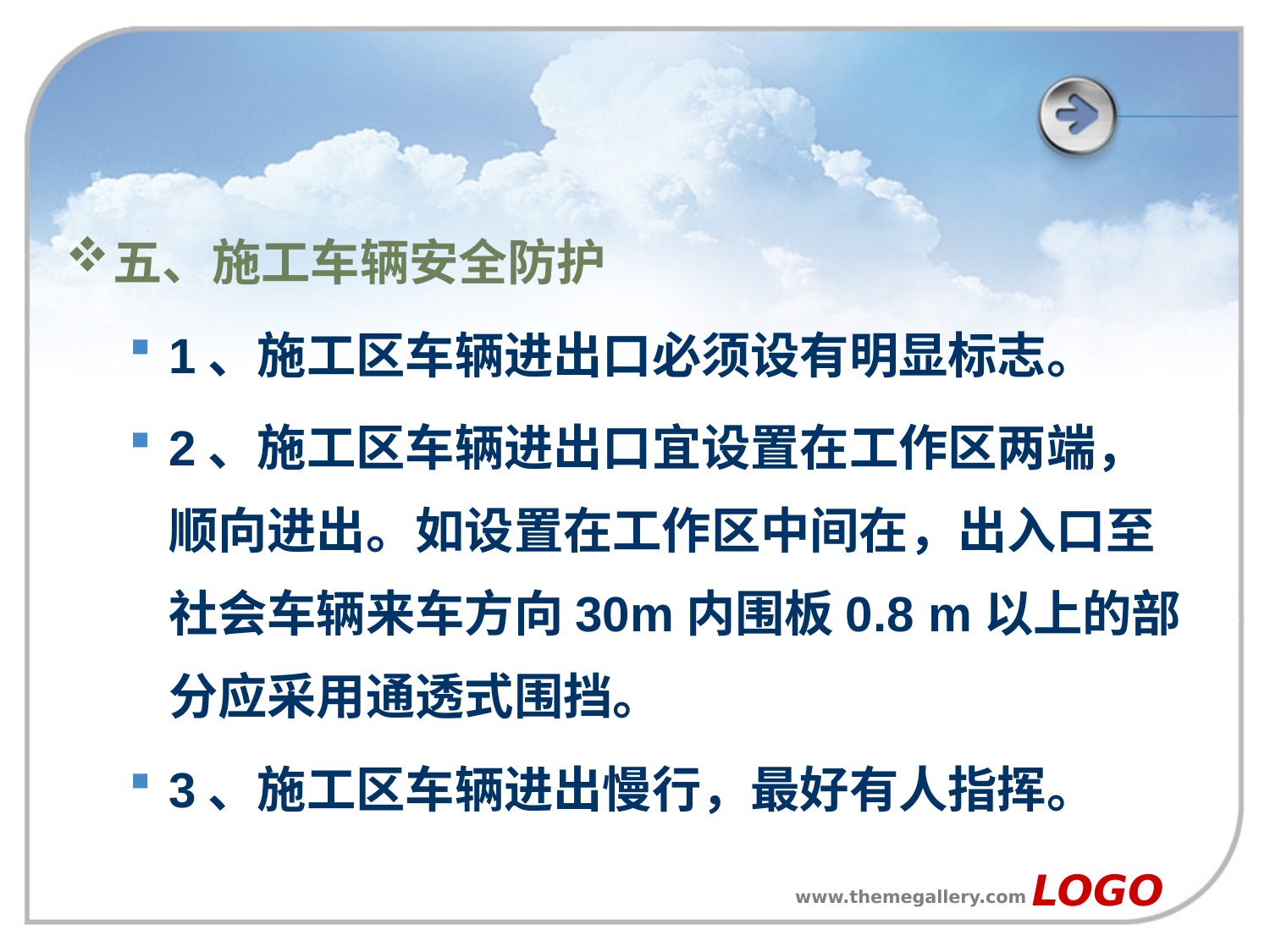

#
五、施工车辆安全防护
1、施工区车辆进出口必须设有明显标志。
2、施工区车辆进出口宜设置在工作区两端，顺向进出。如设置在工作区中间在，出入口至社会车辆来车方向30m内围板0.8 m以上的部分应采用通透式围挡。
3、施工区车辆进出慢行，最好有人指挥。
LOGO
www.themegallery.com